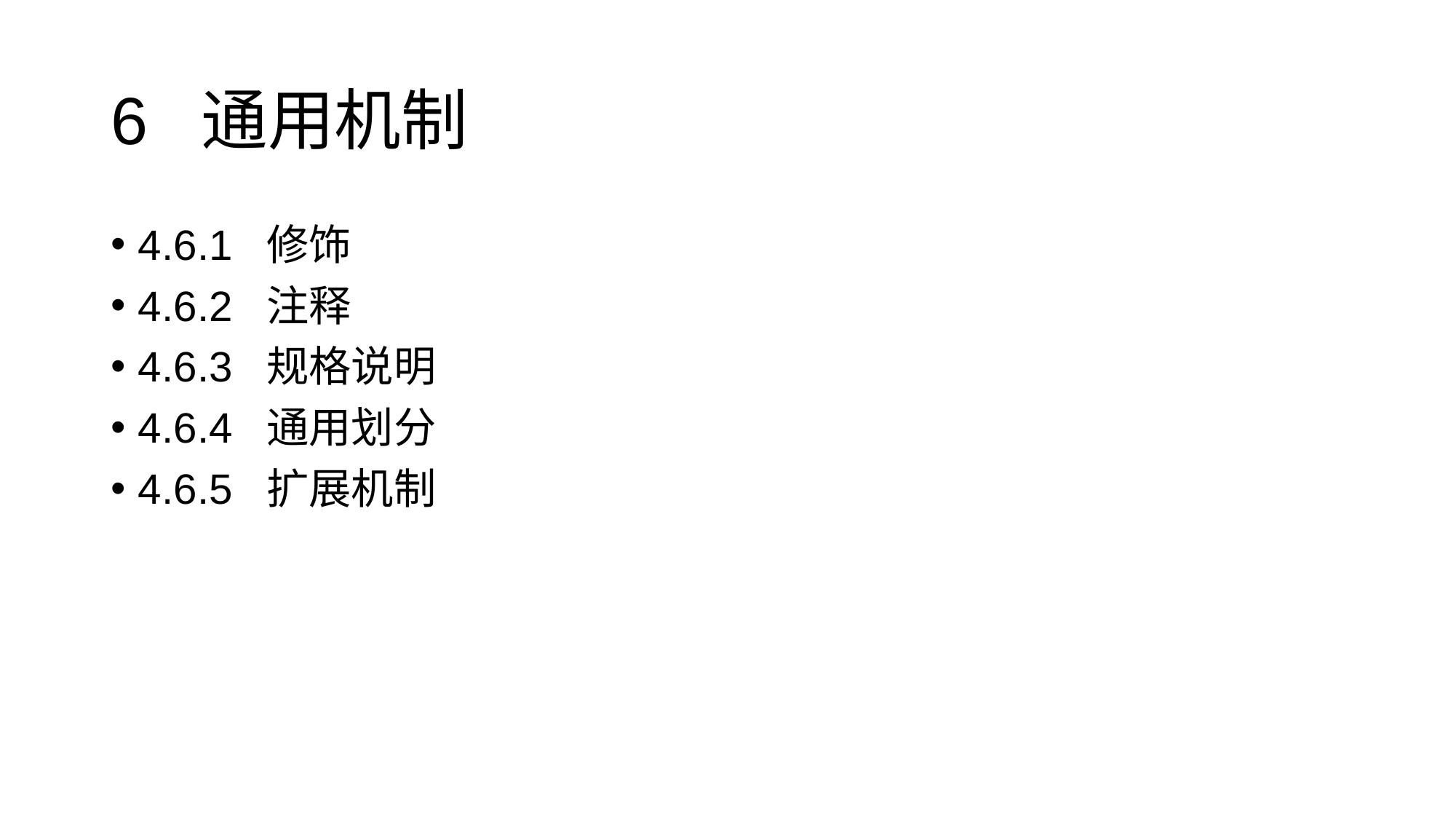

# 6  通用机制
4.6.1  修饰
4.6.2  注释
4.6.3  规格说明
4.6.4  通用划分
4.6.5  扩展机制